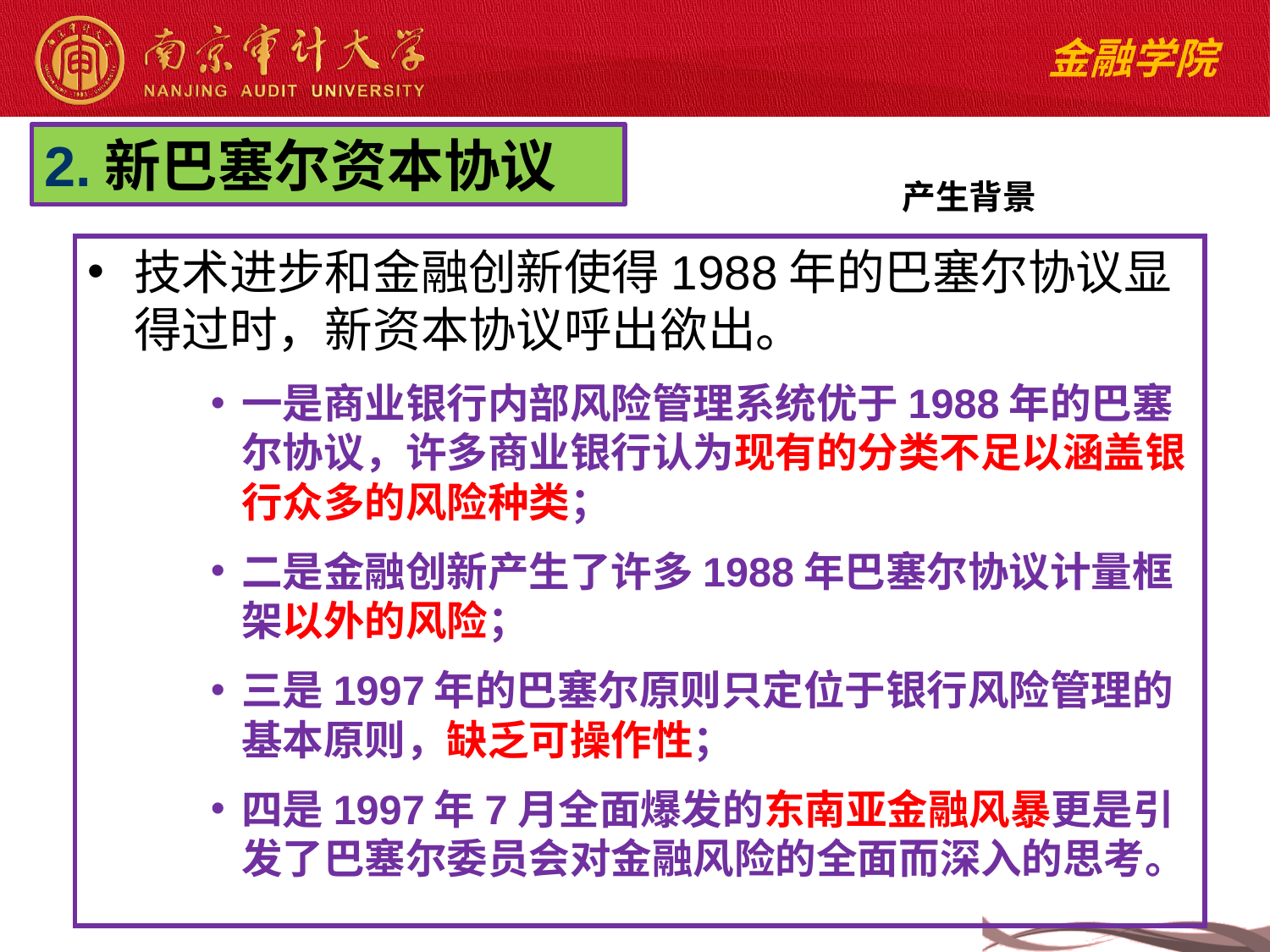

2.新巴塞尔资本协议
# 产生背景
技术进步和金融创新使得1988年的巴塞尔协议显得过时，新资本协议呼出欲出。
一是商业银行内部风险管理系统优于1988年的巴塞尔协议，许多商业银行认为现有的分类不足以涵盖银行众多的风险种类；
二是金融创新产生了许多1988年巴塞尔协议计量框架以外的风险；
三是1997年的巴塞尔原则只定位于银行风险管理的基本原则，缺乏可操作性；
四是1997年7月全面爆发的东南亚金融风暴更是引发了巴塞尔委员会对金融风险的全面而深入的思考。